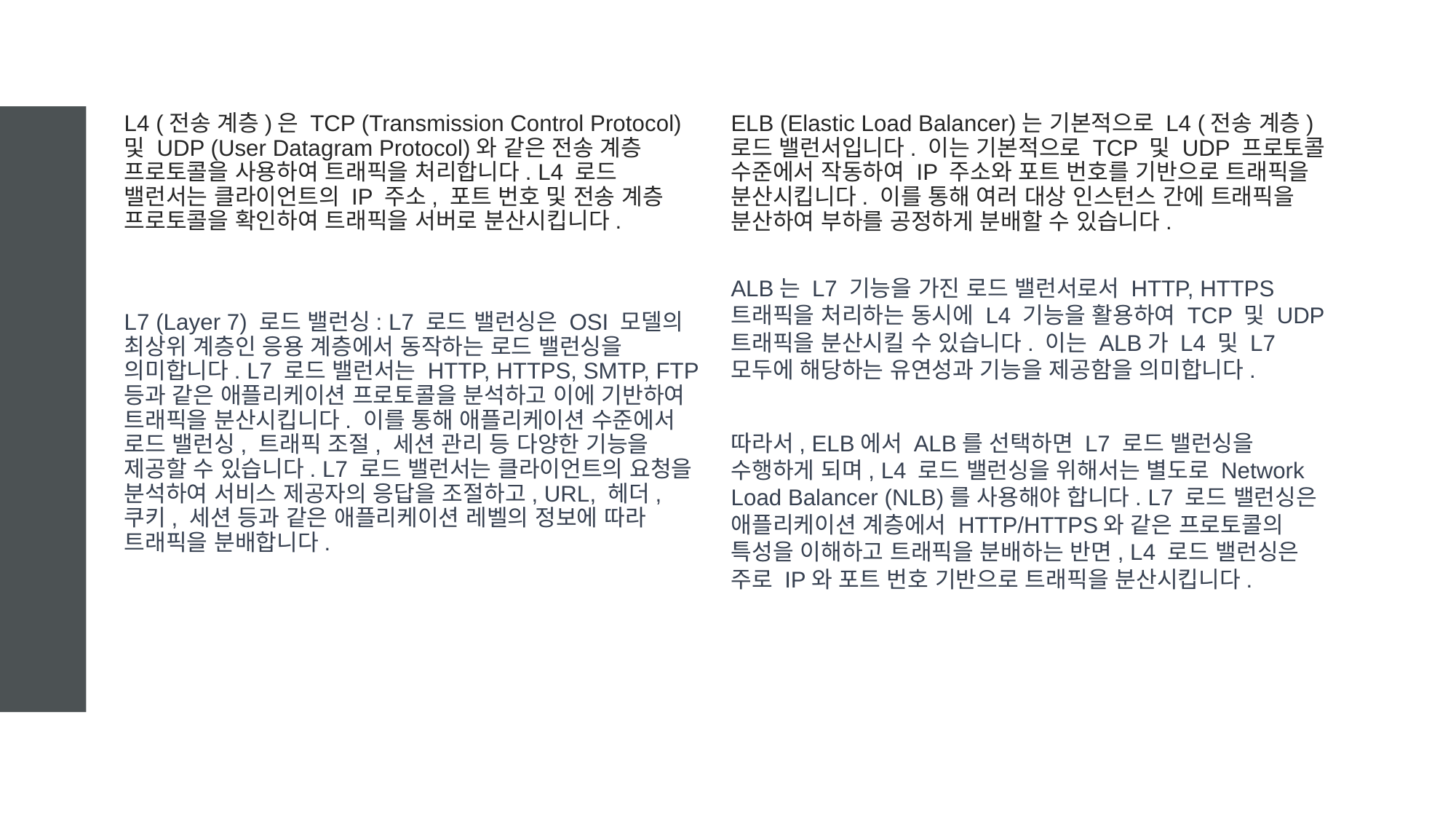

L4 (전송 계층)은 TCP (Transmission Control Protocol) 및 UDP (User Datagram Protocol)와 같은 전송 계층 프로토콜을 사용하여 트래픽을 처리합니다. L4 로드 밸런서는 클라이언트의 IP 주소, 포트 번호 및 전송 계층 프로토콜을 확인하여 트래픽을 서버로 분산시킵니다.

L7 (Layer 7) 로드 밸런싱: L7 로드 밸런싱은 OSI 모델의 최상위 계층인 응용 계층에서 동작하는 로드 밸런싱을 의미합니다. L7 로드 밸런서는 HTTP, HTTPS, SMTP, FTP 등과 같은 애플리케이션 프로토콜을 분석하고 이에 기반하여 트래픽을 분산시킵니다. 이를 통해 애플리케이션 수준에서 로드 밸런싱, 트래픽 조절, 세션 관리 등 다양한 기능을 제공할 수 있습니다. L7 로드 밸런서는 클라이언트의 요청을 분석하여 서비스 제공자의 응답을 조절하고, URL, 헤더, 쿠키, 세션 등과 같은 애플리케이션 레벨의 정보에 따라 트래픽을 분배합니다.
ELB (Elastic Load Balancer)는 기본적으로 L4 (전송 계층) 로드 밸런서입니다. 이는 기본적으로 TCP 및 UDP 프로토콜 수준에서 작동하여 IP 주소와 포트 번호를 기반으로 트래픽을 분산시킵니다. 이를 통해 여러 대상 인스턴스 간에 트래픽을 분산하여 부하를 공정하게 분배할 수 있습니다.

ALB는 L7 기능을 가진 로드 밸런서로서 HTTP, HTTPS 트래픽을 처리하는 동시에 L4 기능을 활용하여 TCP 및 UDP 트래픽을 분산시킬 수 있습니다. 이는 ALB가 L4 및 L7 모두에 해당하는 유연성과 기능을 제공함을 의미합니다.

따라서, ELB에서 ALB를 선택하면 L7 로드 밸런싱을 수행하게 되며, L4 로드 밸런싱을 위해서는 별도로 Network Load Balancer (NLB)를 사용해야 합니다. L7 로드 밸런싱은 애플리케이션 계층에서 HTTP/HTTPS와 같은 프로토콜의 특성을 이해하고 트래픽을 분배하는 반면, L4 로드 밸런싱은 주로 IP와 포트 번호 기반으로 트래픽을 분산시킵니다.